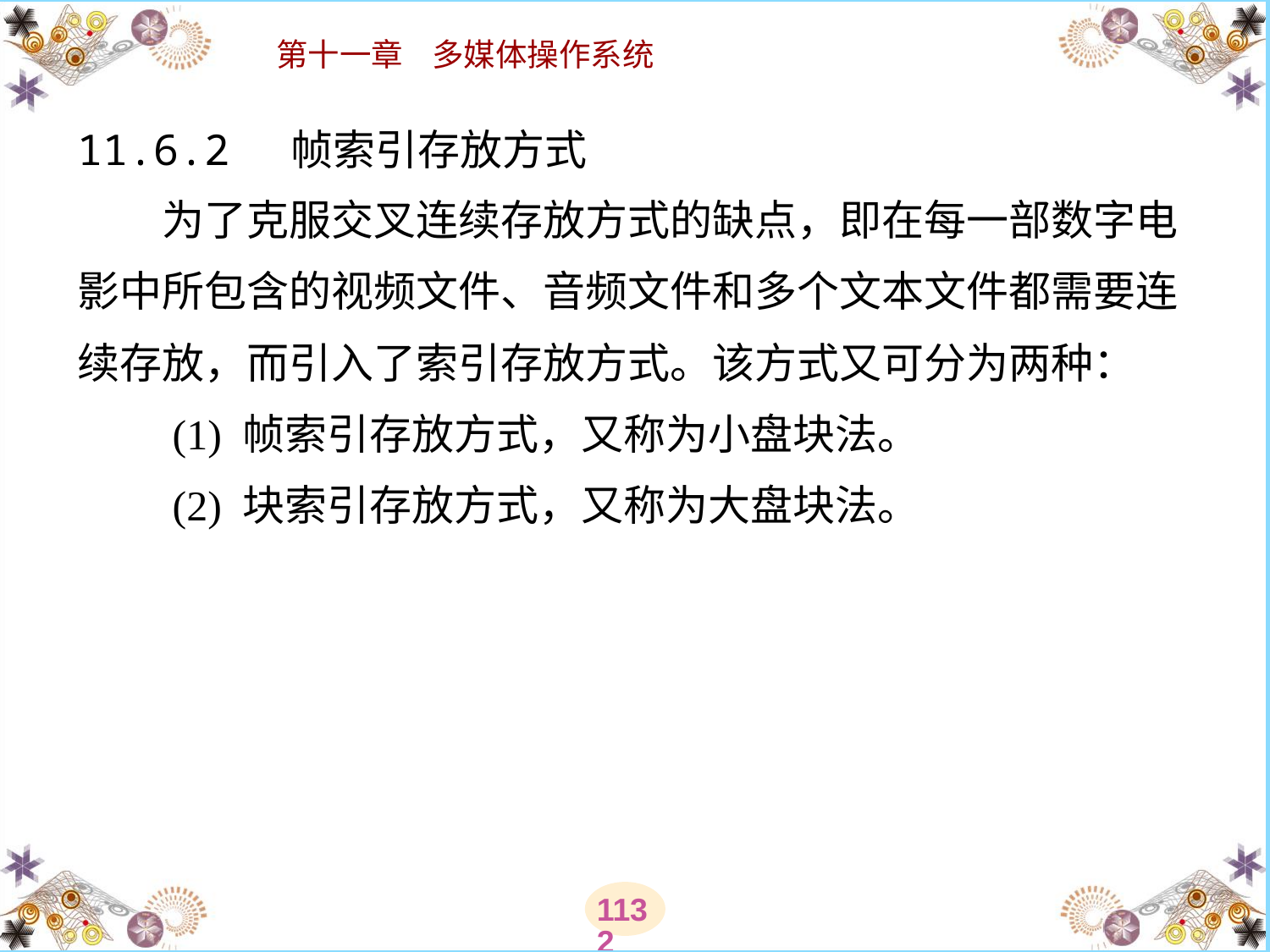

# 11.6.2  帧索引存放方式 　　为了克服交叉连续存放方式的缺点，即在每一部数字电影中所包含的视频文件、音频文件和多个文本文件都需要连续存放，而引入了索引存放方式。该方式又可分为两种： 　　(1) 帧索引存放方式，又称为小盘块法。 　　(2) 块索引存放方式，又称为大盘块法。